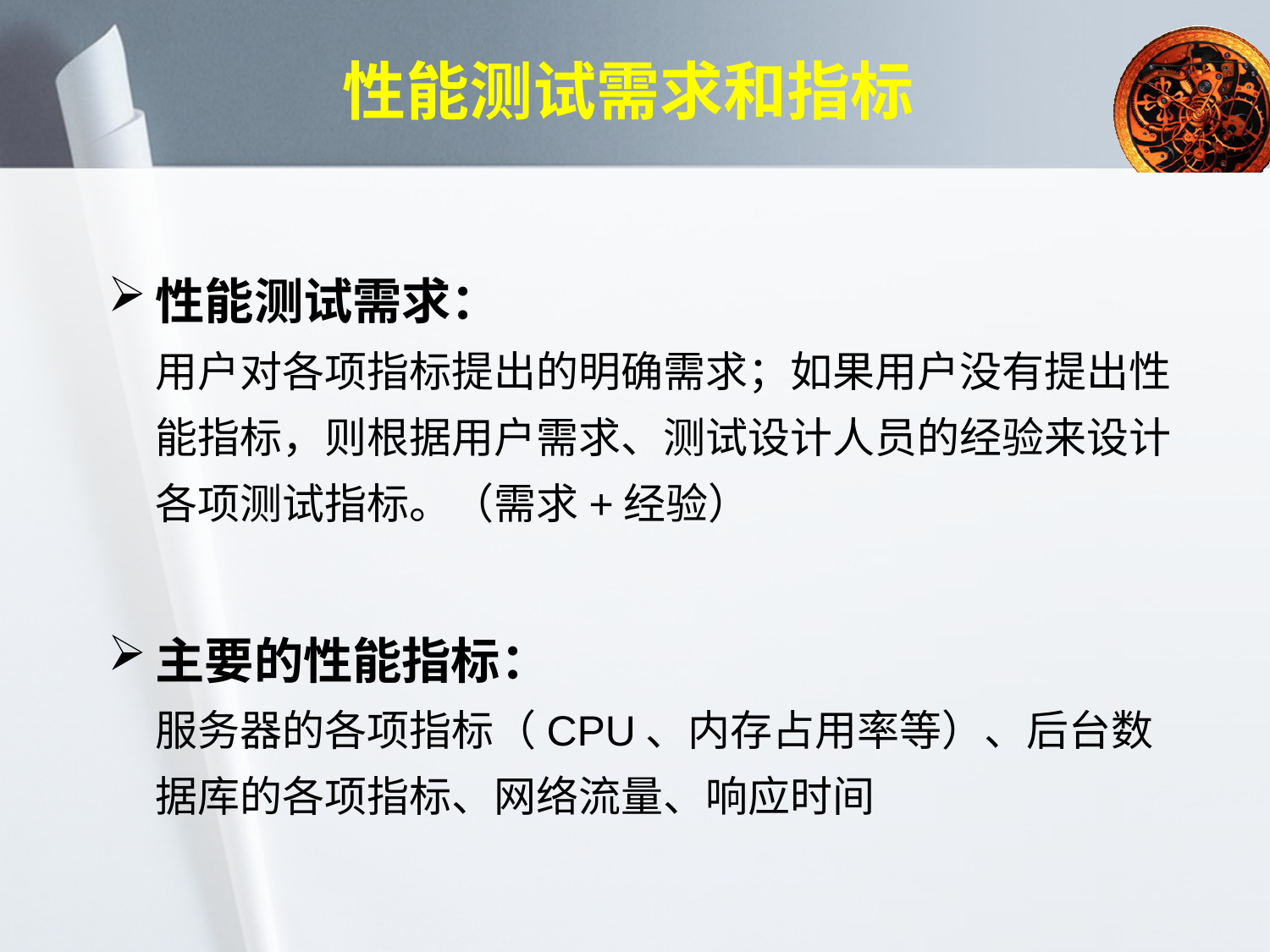

# 性能测试需求和指标

性能测试需求：
用户对各项指标提出的明确需求；如果用户没有提出性能指标，则根据用户需求、测试设计人员的经验来设计各项测试指标。（需求+经验）

主要的性能指标：
服务器的各项指标（CPU、内存占用率等）、后台数据库的各项指标、网络流量、响应时间